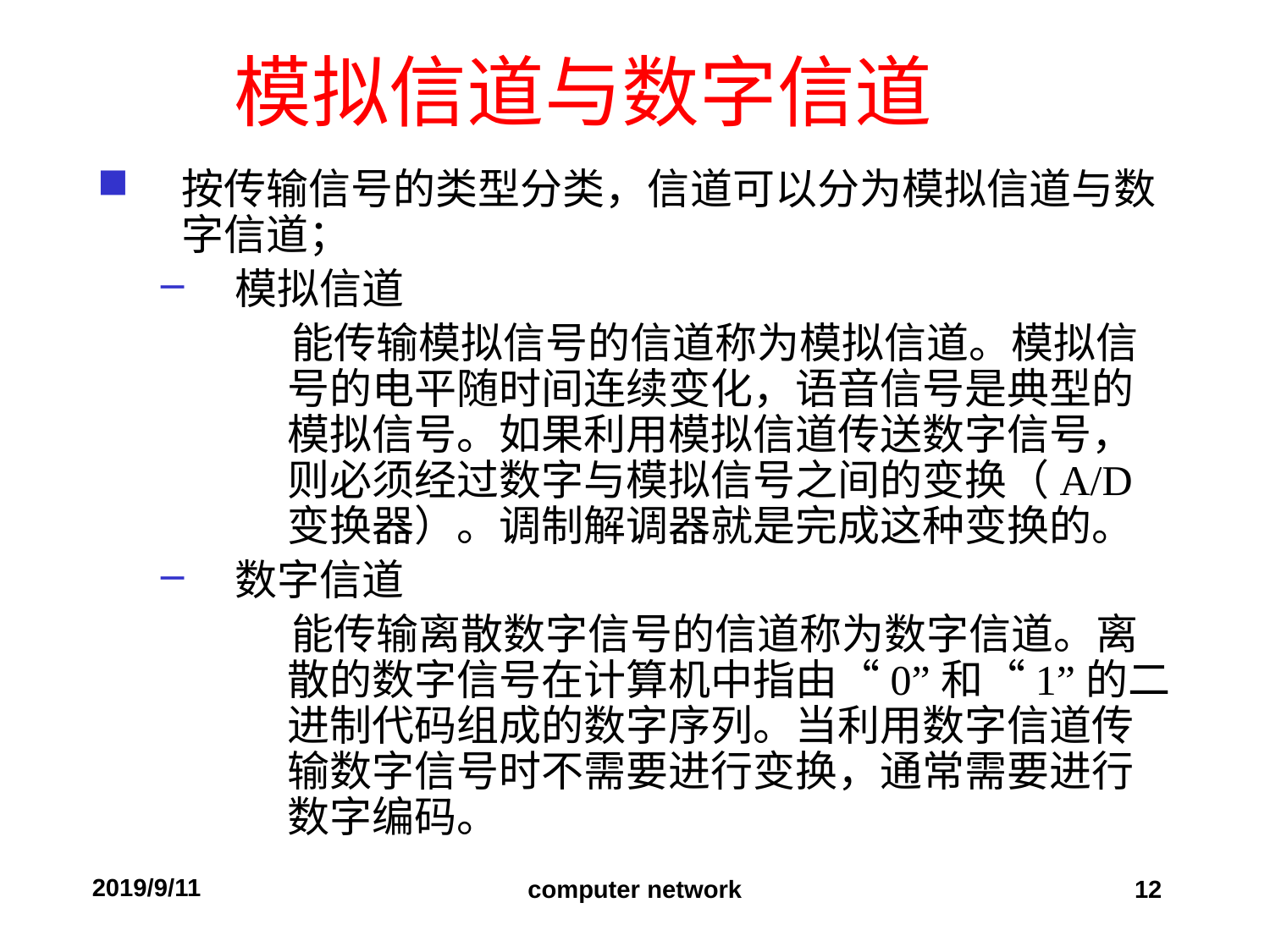

模拟信道与数字信道
按传输信号的类型分类，信道可以分为模拟信道与数字信道；
模拟信道
      能传输模拟信号的信道称为模拟信道。模拟信号的电平随时间连续变化，语音信号是典型的模拟信号。如果利用模拟信道传送数字信号，则必须经过数字与模拟信号之间的变换（A/D变换器）。调制解调器就是完成这种变换的。
数字信道
      能传输离散数字信号的信道称为数字信道。离散的数字信号在计算机中指由“0”和“1”的二进制代码组成的数字序列。当利用数字信道传输数字信号时不需要进行变换，通常需要进行数字编码。
2019/9/11
computer network
12